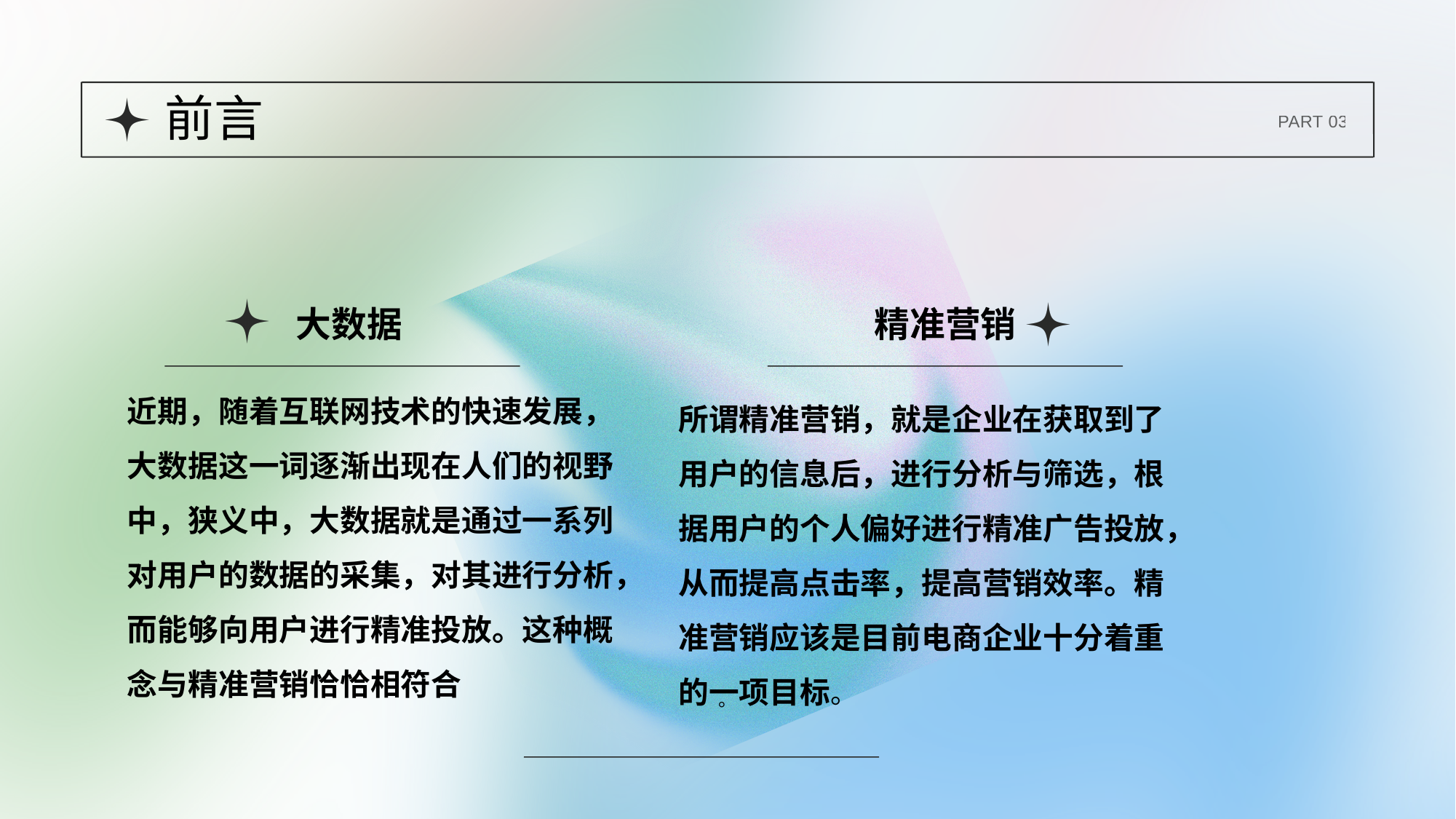

前言

PART 03

大数据
精准营销

近期，随着互联网技术的快速发展，大数据这一词逐渐出现在人们的视野中，狭义中，大数据就是通过一系列对用户的数据的采集，对其进行分析，而能够向用户进行精准投放。这种概念与精准营销恰恰相符合
所谓精准营销，就是企业在获取到了用户的信息后，进行分析与筛选，根据用户的个人偏好进行精准广告投放，从而提高点击率，提高营销效率。精准营销应该是目前电商企业十分着重的一项目标。
。